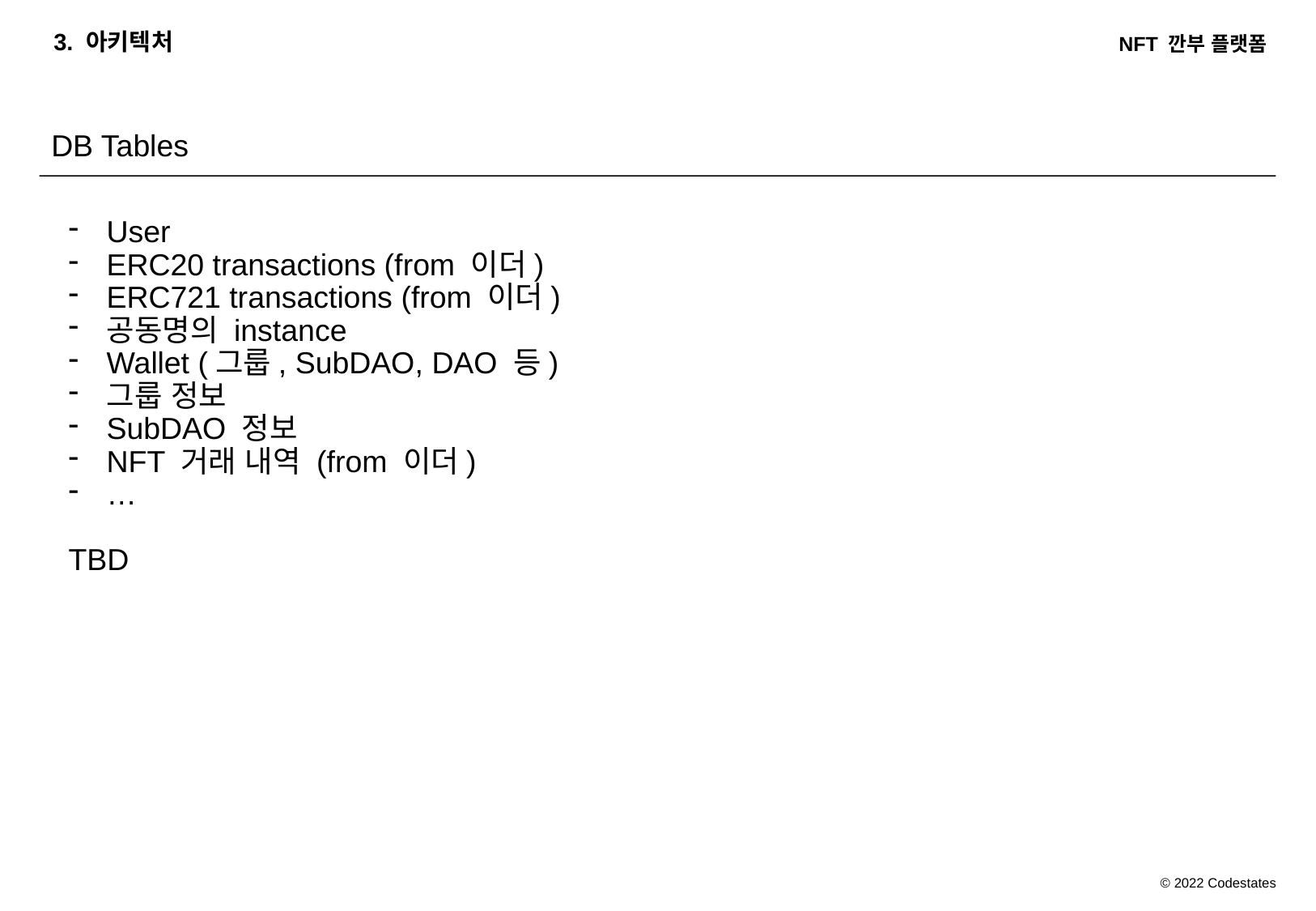

3. 아키텍처
DB Tables
User
ERC20 transactions (from 이더)
ERC721 transactions (from 이더)
공동명의 instance
Wallet (그룹, SubDAO, DAO 등)
그룹 정보
SubDAO 정보
NFT 거래 내역 (from 이더)
…

TBD